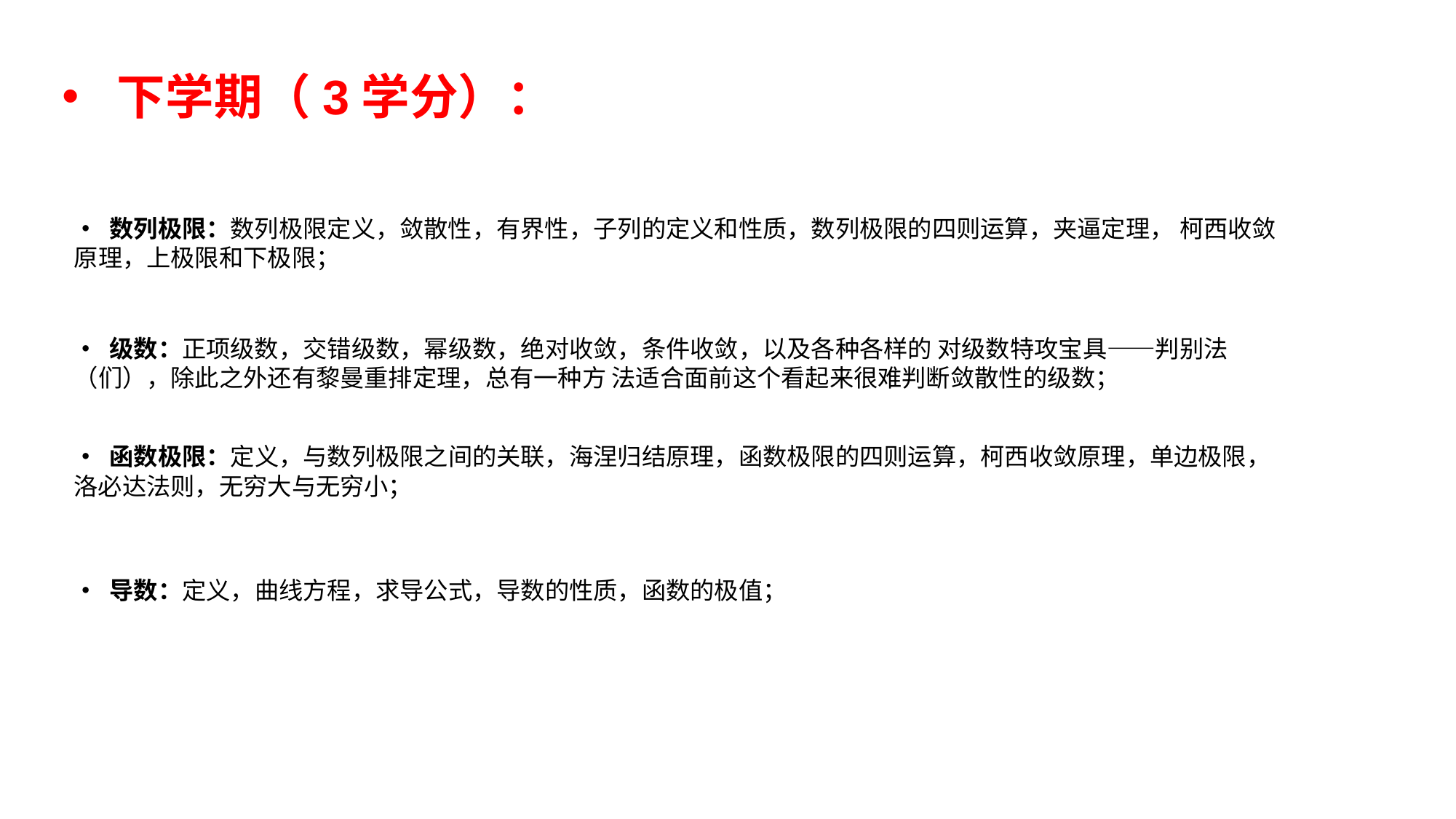

下学期（3学分）：
• 数列极限：数列极限定义，敛散性，有界性，子列的定义和性质，数列极限的四则运算，夹逼定理， 柯西收敛原理，上极限和下极限；
• 级数：正项级数，交错级数，幂级数，绝对收敛，条件收敛，以及各种各样的 对级数特攻宝具——判别法（们），除此之外还有黎曼重排定理，总有一种方 法适合面前这个看起来很难判断敛散性的级数；

• 函数极限：定义，与数列极限之间的关联，海涅归结原理，函数极限的四则运算，柯西收敛原理，单边极限，洛必达法则，无穷大与无穷小；
• 导数：定义，曲线方程，求导公式，导数的性质，函数的极值；